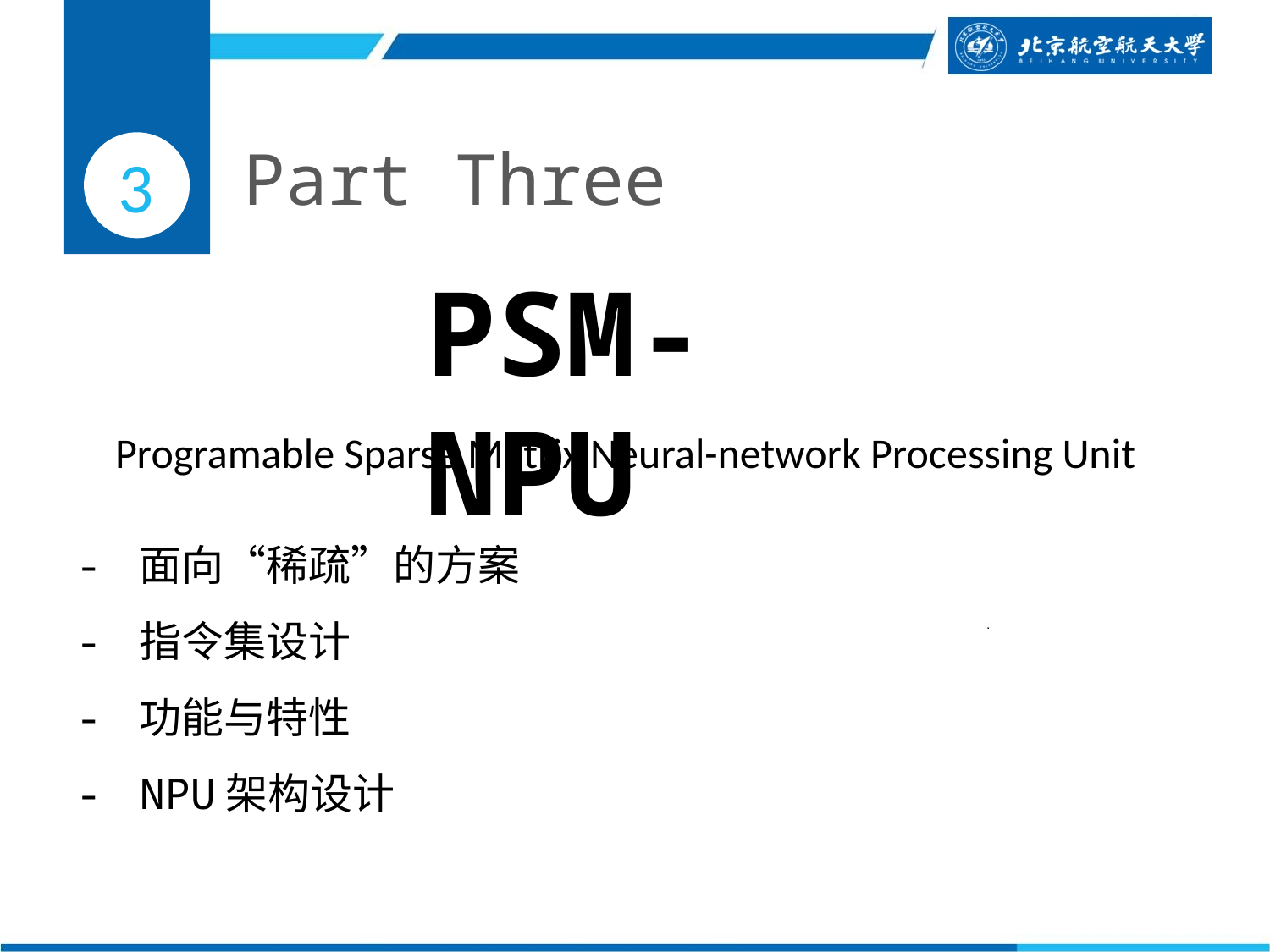

Part Three

3
PSM-NPU
Programable Sparse Matrix Neural-network Processing Unit
面向“稀疏”的方案
指令集设计
功能与特性
NPU架构设计